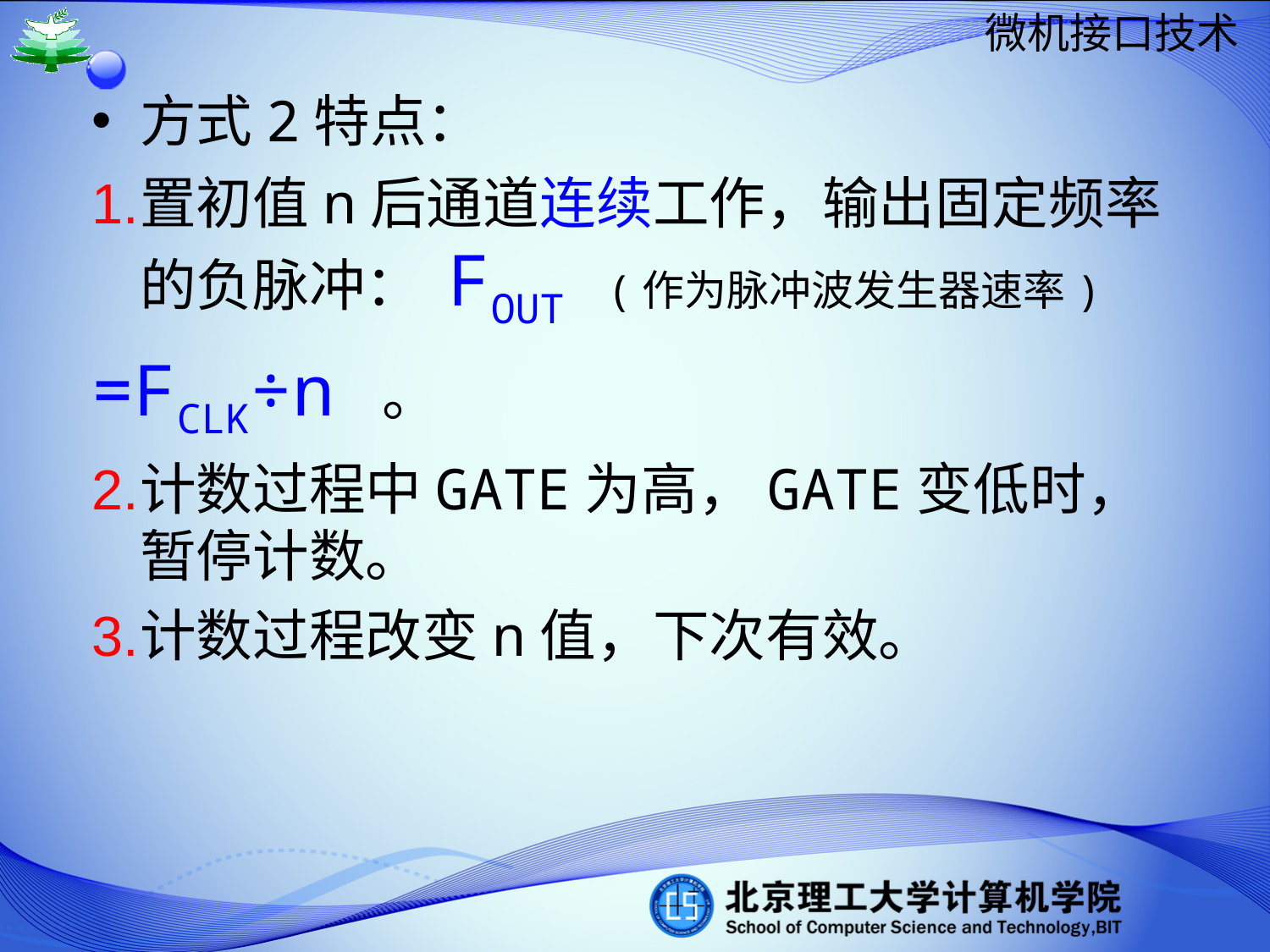

方式2特点：
置初值n后通道连续工作，输出固定频率的负脉冲： FOUT (作为脉冲波发生器速率)
=FCLK÷n 。
计数过程中GATE为高，GATE变低时，暂停计数。
计数过程改变n值，下次有效。